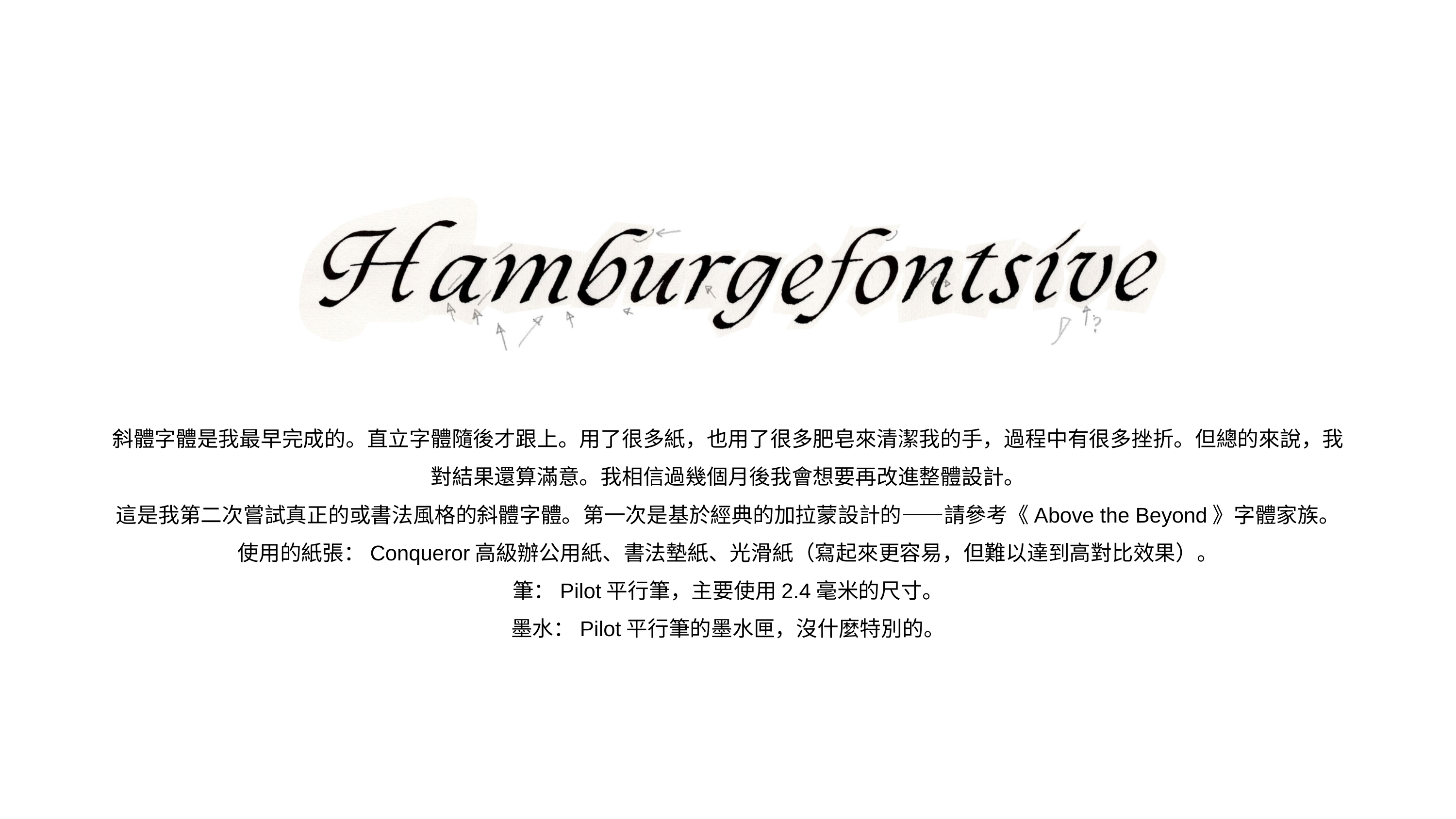

斜體字體是我最早完成的。直立字體隨後才跟上。用了很多紙，也用了很多肥皂來清潔我的手，過程中有很多挫折。但總的來說，我對結果還算滿意。我相信過幾個月後我會想要再改進整體設計。
這是我第二次嘗試真正的或書法風格的斜體字體。第一次是基於經典的加拉蒙設計的——請參考《Above the Beyond》字體家族。
使用的紙張：Conqueror高級辦公用紙、書法墊紙、光滑紙（寫起來更容易，但難以達到高對比效果）。
筆：Pilot平行筆，主要使用2.4毫米的尺寸。
墨水：Pilot平行筆的墨水匣，沒什麼特別的。